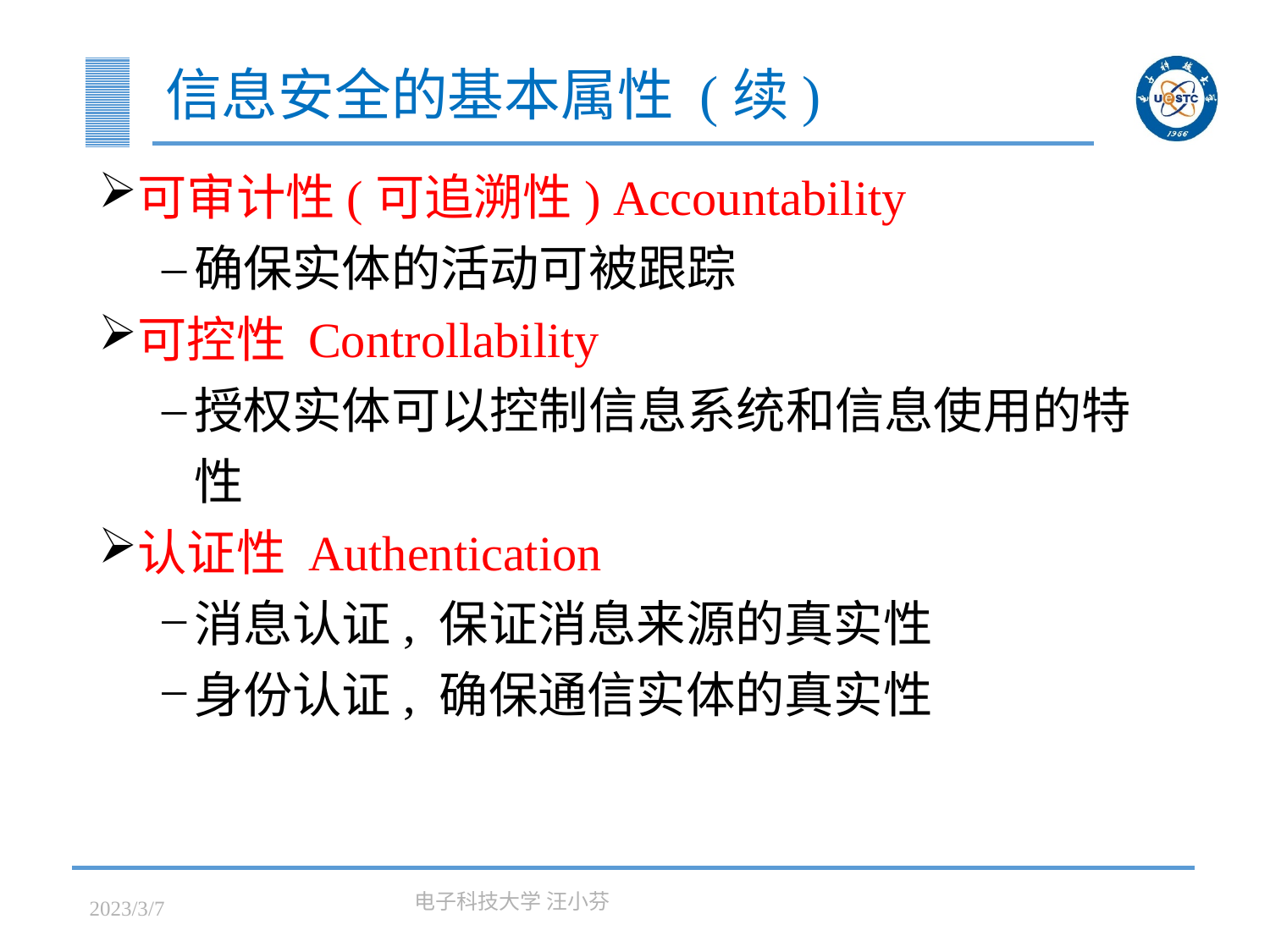

# 信息安全的基本属性 (续)
可审计性(可追溯性) Accountability
确保实体的活动可被跟踪
可控性 Controllability
授权实体可以控制信息系统和信息使用的特性
认证性 Authentication
消息认证, 保证消息来源的真实性
身份认证, 确保通信实体的真实性

2023/3/7
电子科技大学 汪小芬